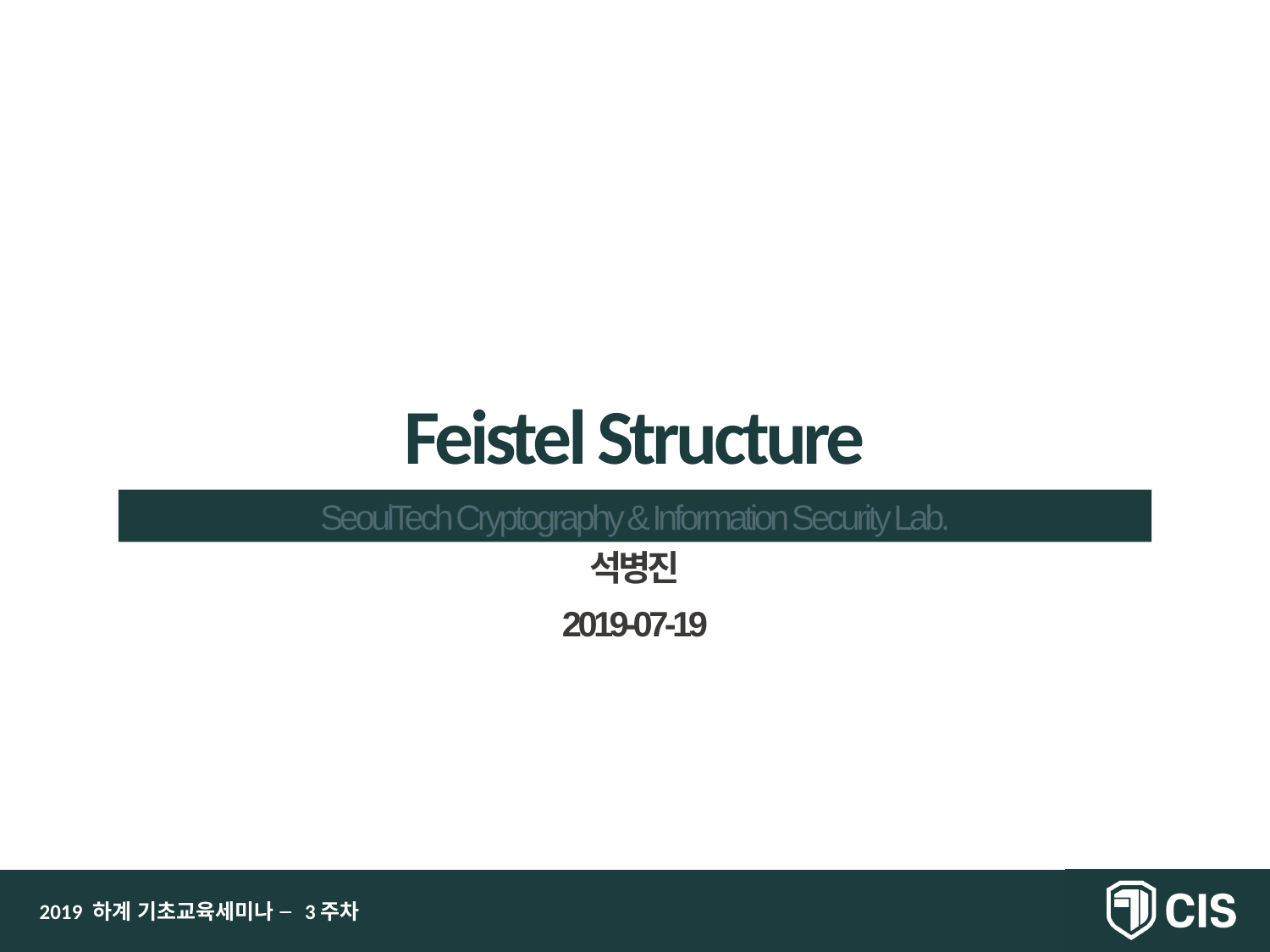

# Feistel Structure
석병진
2019-07-19
2019 하계 기초교육세미나 – 3주차